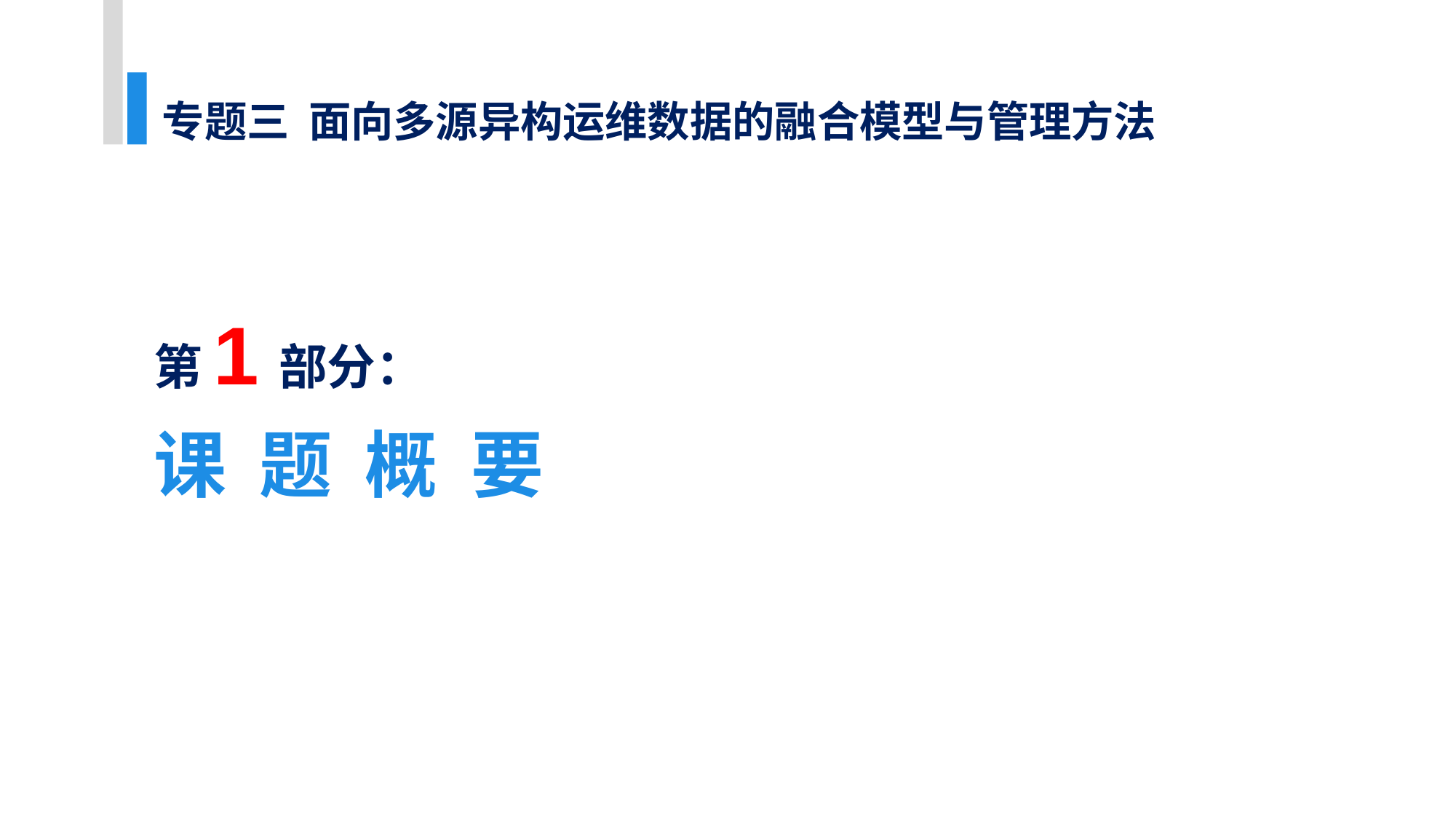

专题三  面向多源异构运维数据的融合模型与管理方法
第1部分：
课  题  概  要